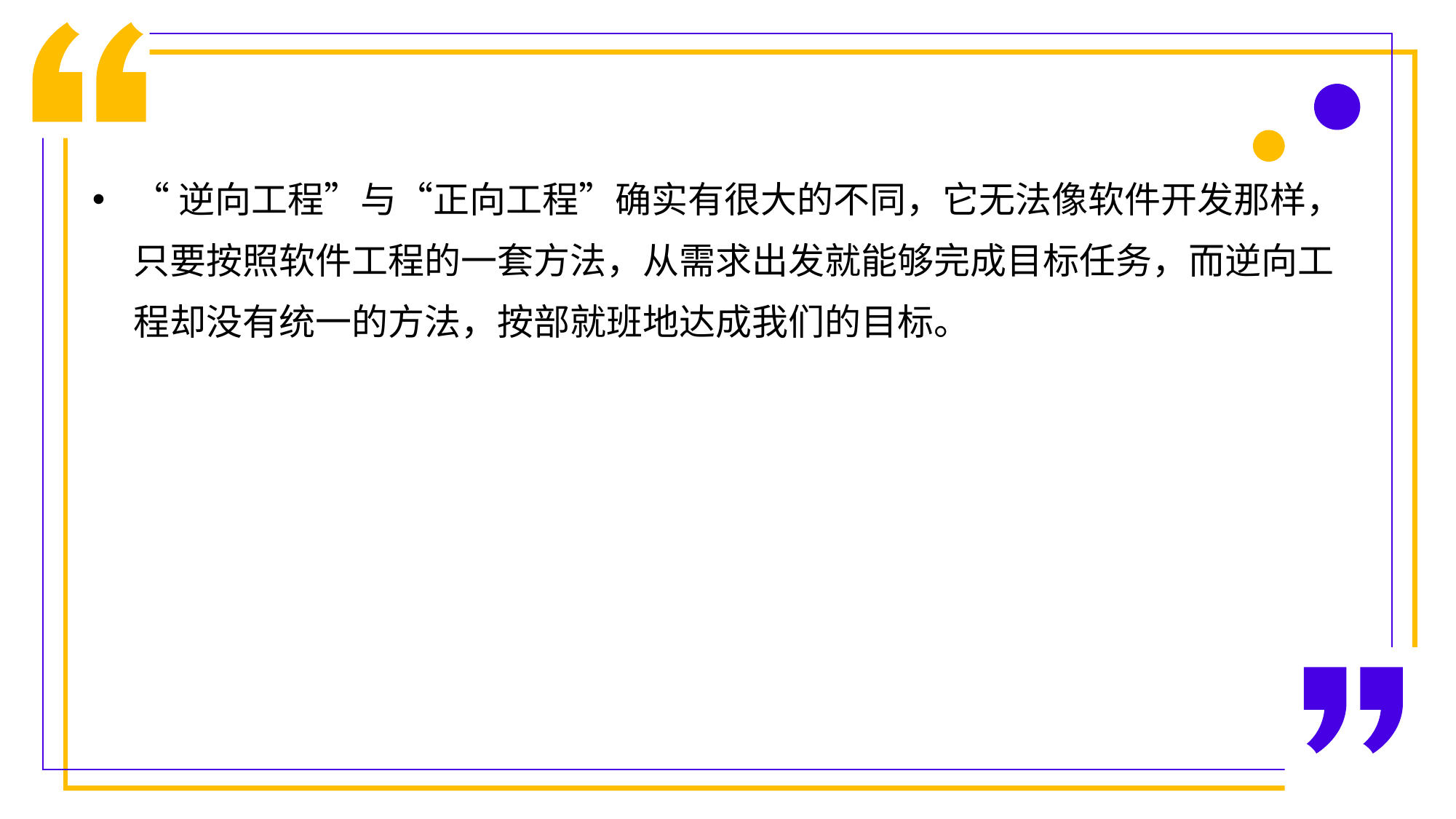

“逆向工程”与“正向工程”确实有很大的不同，它无法像软件开发那样，只要按照软件工程的一套方法，从需求出发就能够完成目标任务，而逆向工程却没有统一的方法，按部就班地达成我们的目标。